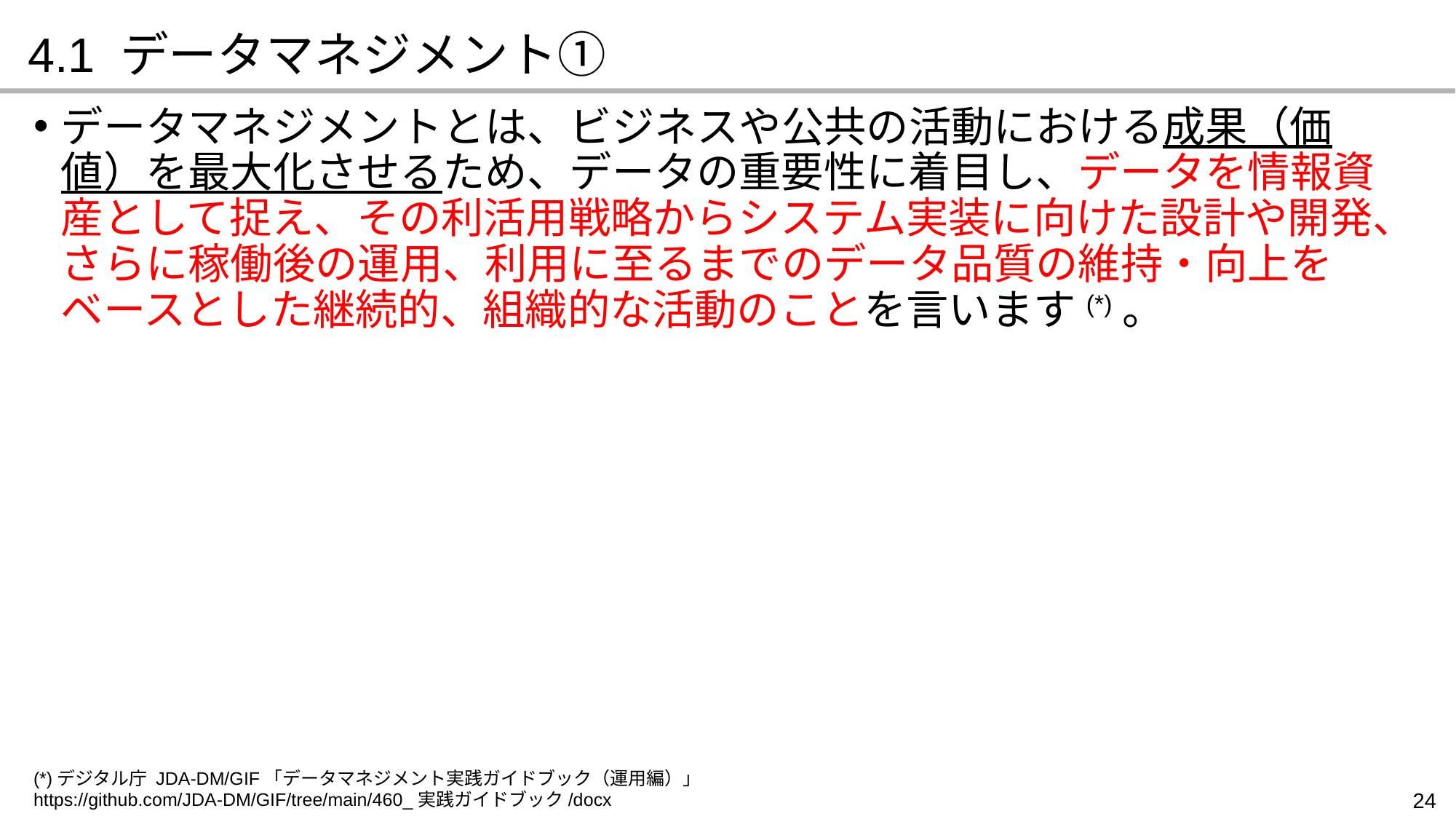

4.1 データマネジメント①
データマネジメントとは、ビジネスや公共の活動における成果（価値）を最大化させるため、データの重要性に着目し、データを情報資産として捉え、その利活用戦略からシステム実装に向けた設計や開発、さらに稼働後の運用、利用に至るまでのデータ品質の維持・向上をベースとした継続的、組織的な活動のことを言います(*)。
(*)デジタル庁 JDA-DM/GIF「データマネジメント実践ガイドブック（運用編）」
https://github.com/JDA-DM/GIF/tree/main/460_実践ガイドブック/docx
24